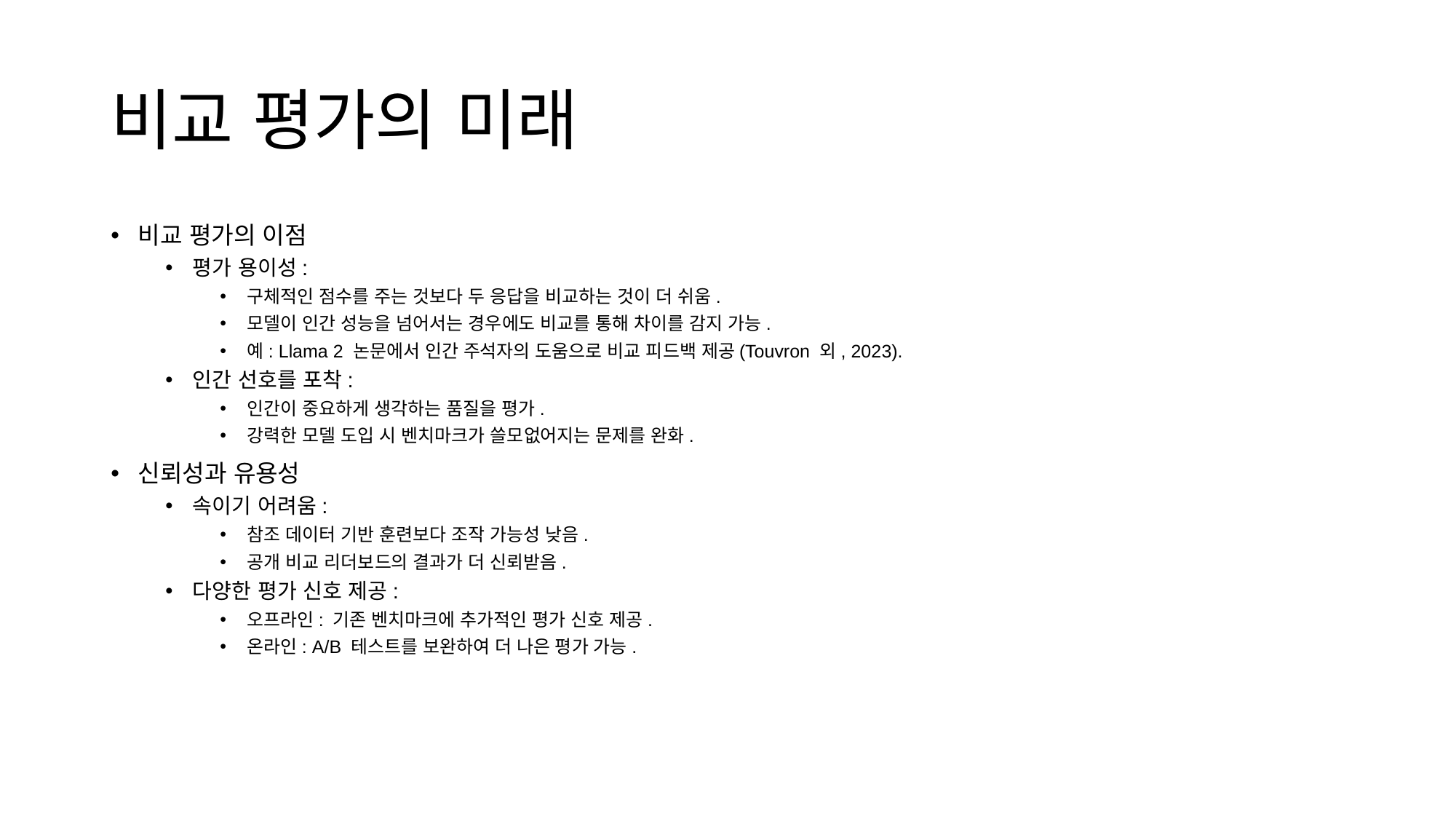

# 비교 평가의 미래
비교 평가의 이점
평가 용이성:
구체적인 점수를 주는 것보다 두 응답을 비교하는 것이 더 쉬움.
모델이 인간 성능을 넘어서는 경우에도 비교를 통해 차이를 감지 가능.
예: Llama 2 논문에서 인간 주석자의 도움으로 비교 피드백 제공(Touvron 외, 2023).
인간 선호를 포착:
인간이 중요하게 생각하는 품질을 평가.
강력한 모델 도입 시 벤치마크가 쓸모없어지는 문제를 완화.
신뢰성과 유용성
속이기 어려움:
참조 데이터 기반 훈련보다 조작 가능성 낮음.
공개 비교 리더보드의 결과가 더 신뢰받음.
다양한 평가 신호 제공:
오프라인: 기존 벤치마크에 추가적인 평가 신호 제공.
온라인: A/B 테스트를 보완하여 더 나은 평가 가능.